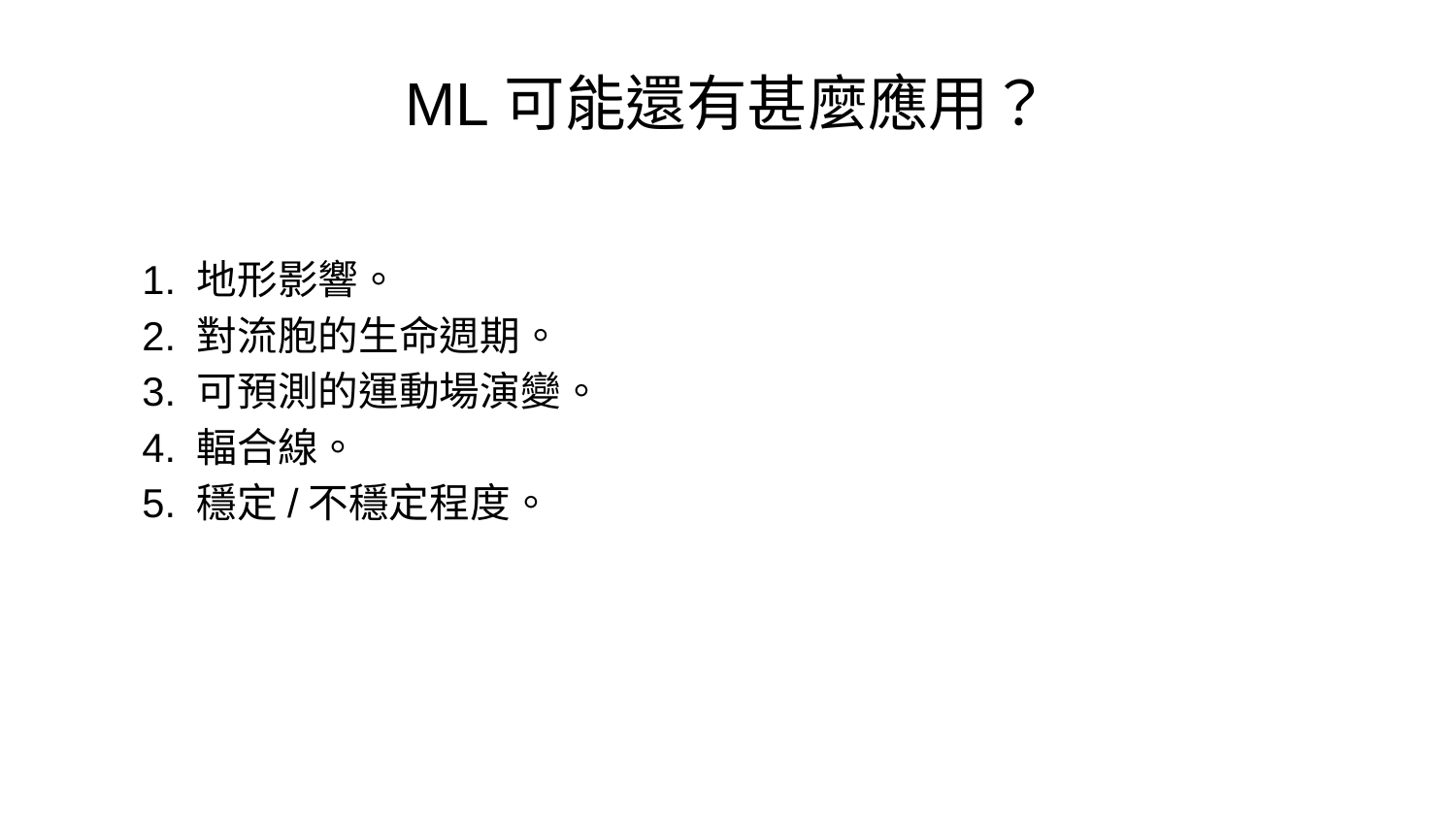

# ML可能還有甚麼應用？

1. 地形影響。
2. 對流胞的生命週期。
3. 可預測的運動場演變。
4. 輻合線。
5. 穩定/不穩定程度。